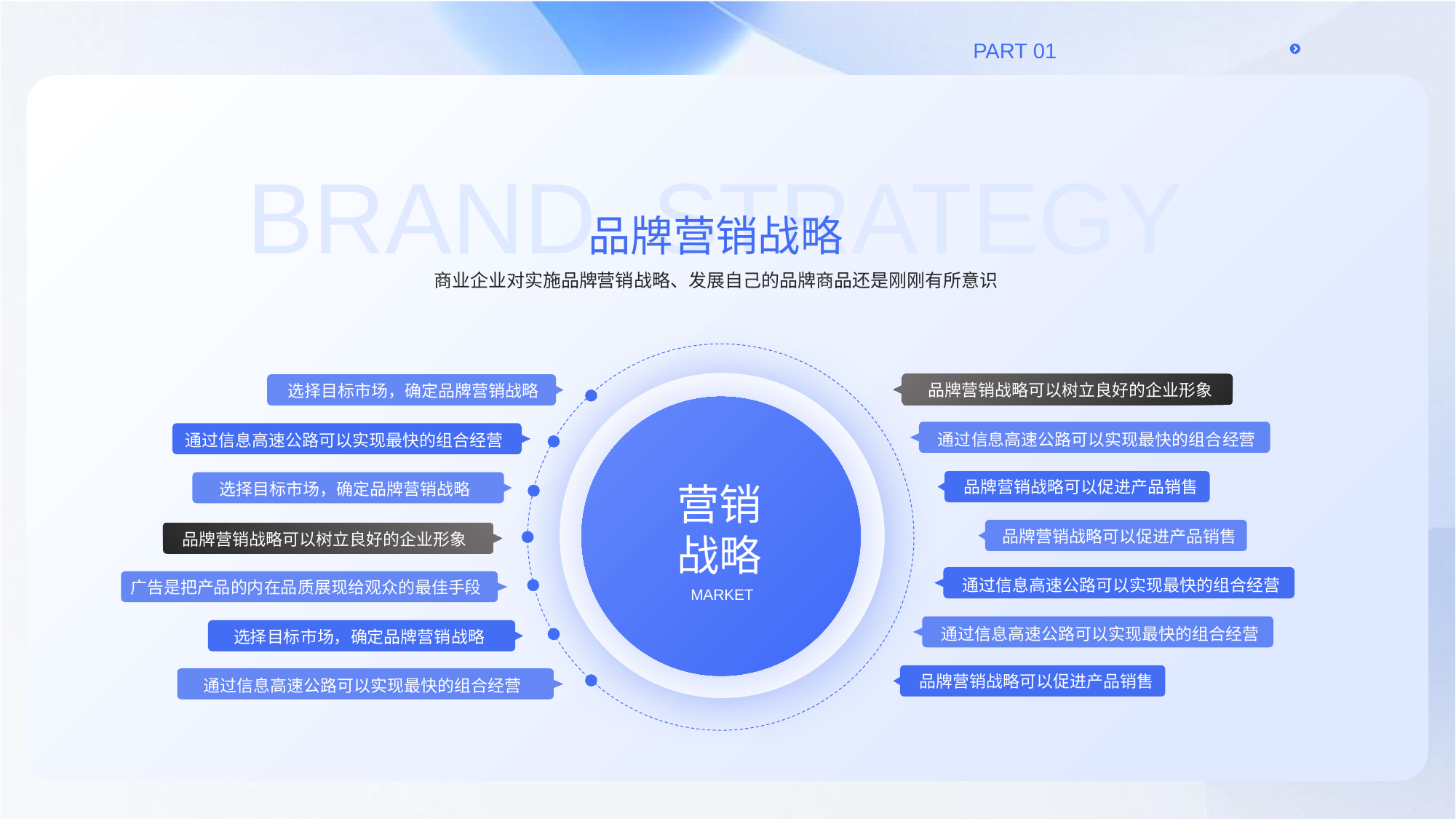

Brand  strategy
品牌营销战略

商业企业对实施品牌营销战略、发展自己的品牌商品还是刚刚有所意识

品牌营销战略可以树立良好的企业形象
选择目标市场，确定品牌营销战略

通过信息高速公路可以实现最快的组合经营
通过信息高速公路可以实现最快的组合经营

品牌营销战略可以促进产品销售
营销
战略
选择目标市场，确定品牌营销战略

品牌营销战略可以促进产品销售
品牌营销战略可以树立良好的企业形象

通过信息高速公路可以实现最快的组合经营
广告是把产品的内在品质展现给观众的最佳手段

MARKET
通过信息高速公路可以实现最快的组合经营
选择目标市场，确定品牌营销战略

品牌营销战略可以促进产品销售
通过信息高速公路可以实现最快的组合经营